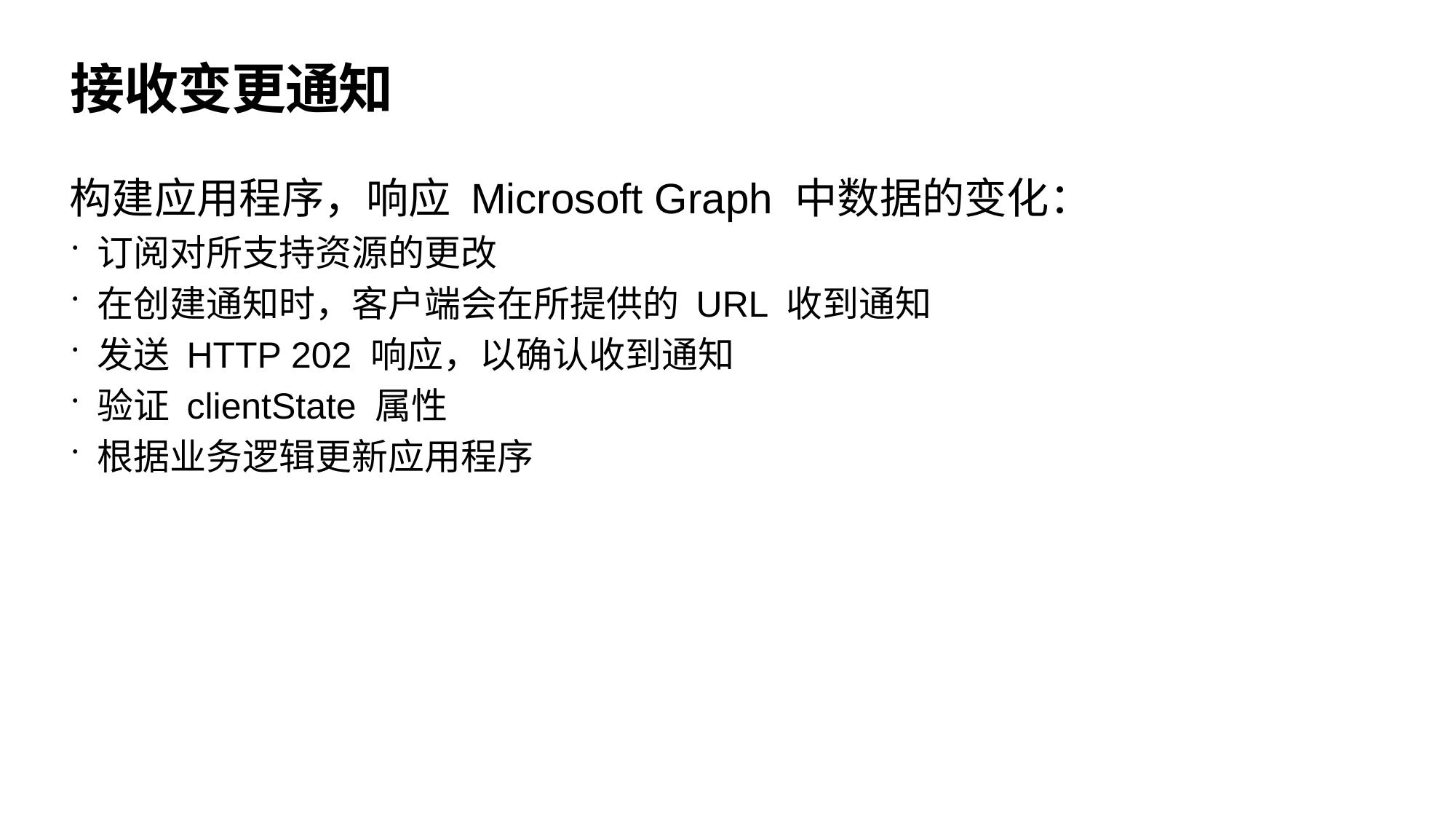

# 接收变更通知
构建应用程序，响应 Microsoft Graph 中数据的变化：
订阅对所支持资源的更改
在创建通知时，客户端会在所提供的 URL 收到通知
发送 HTTP 202 响应，以确认收到通知
验证 clientState 属性
根据业务逻辑更新应用程序